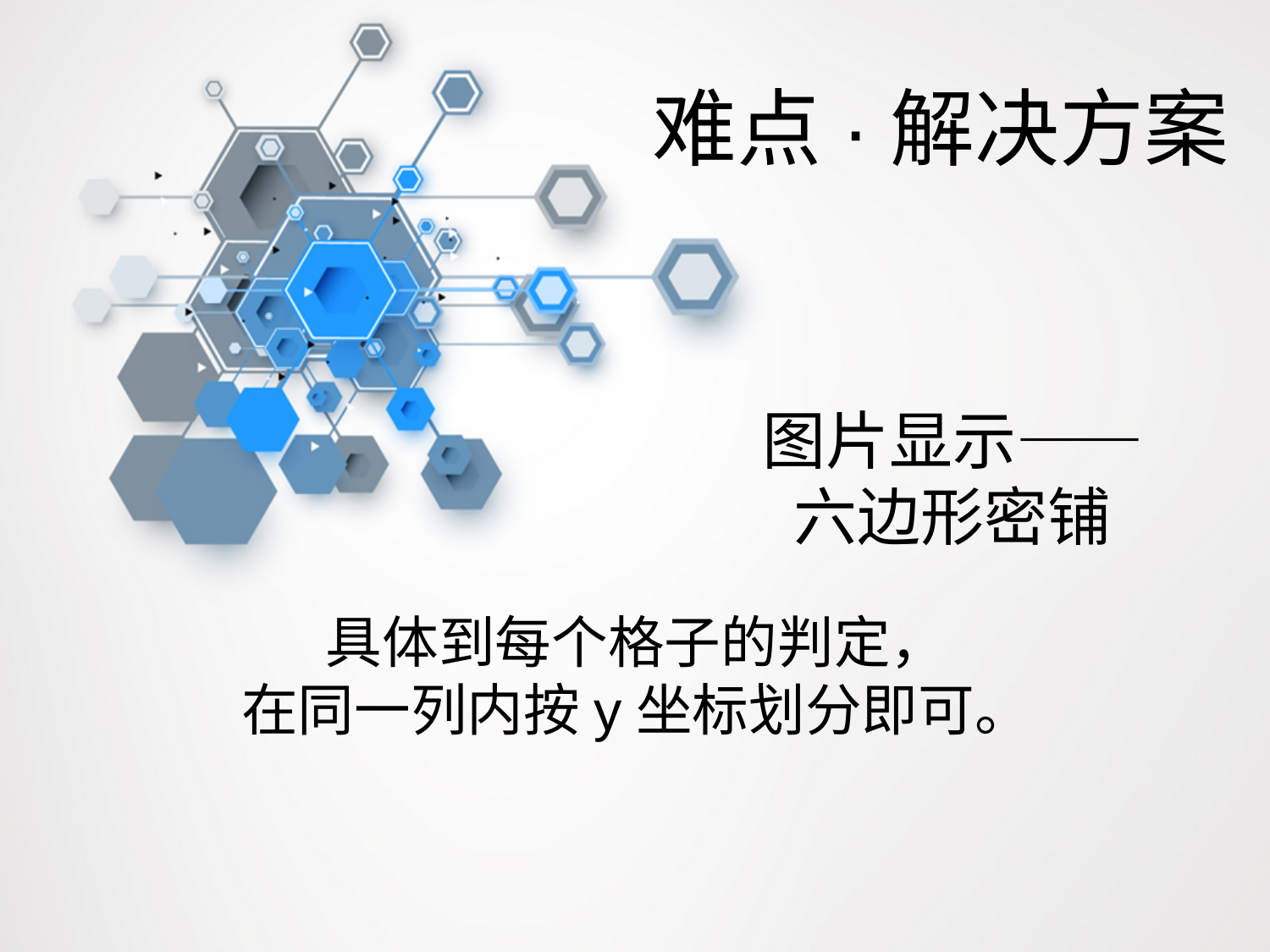

难点·解决方案
图片显示——
六边形密铺
具体到每个格子的判定，
在同一列内按y坐标划分即可。